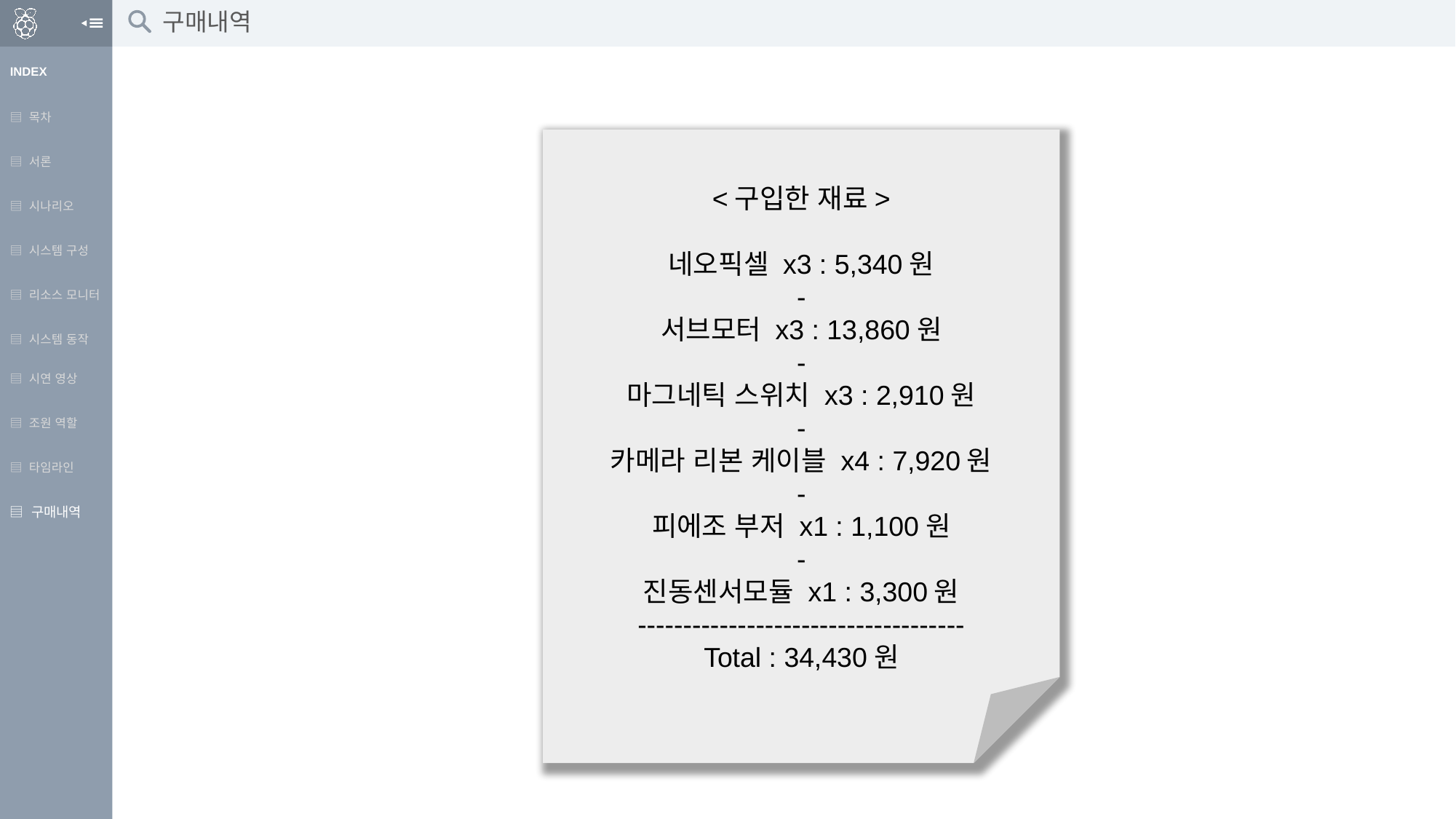

구매내역
| INDEX |
| --- |
| ▤ 목차 |
| ▤ 서론 |
| ▤ 시나리오 |
| ▤ 시스템 구성 |
| ▤ 리소스 모니터 |
| ▤ 시스템 동작 |
| ▤ 시연 영상 |
| ▤ 조원 역할 |
| ▤ 타임라인 |
| ▤ 구매내역 |
|  |
|  |
|  |
|  |
<구입한 재료>

네오픽셀 x3 : 5,340원
-
서브모터 x3 : 13,860원
-
마그네틱 스위치 x3 : 2,910원
-
카메라 리본 케이블 x4 : 7,920원
-
피에조 부저 x1 : 1,100원
-
진동센서모듈 x1 : 3,300원
------------------------------------
Total : 34,430원